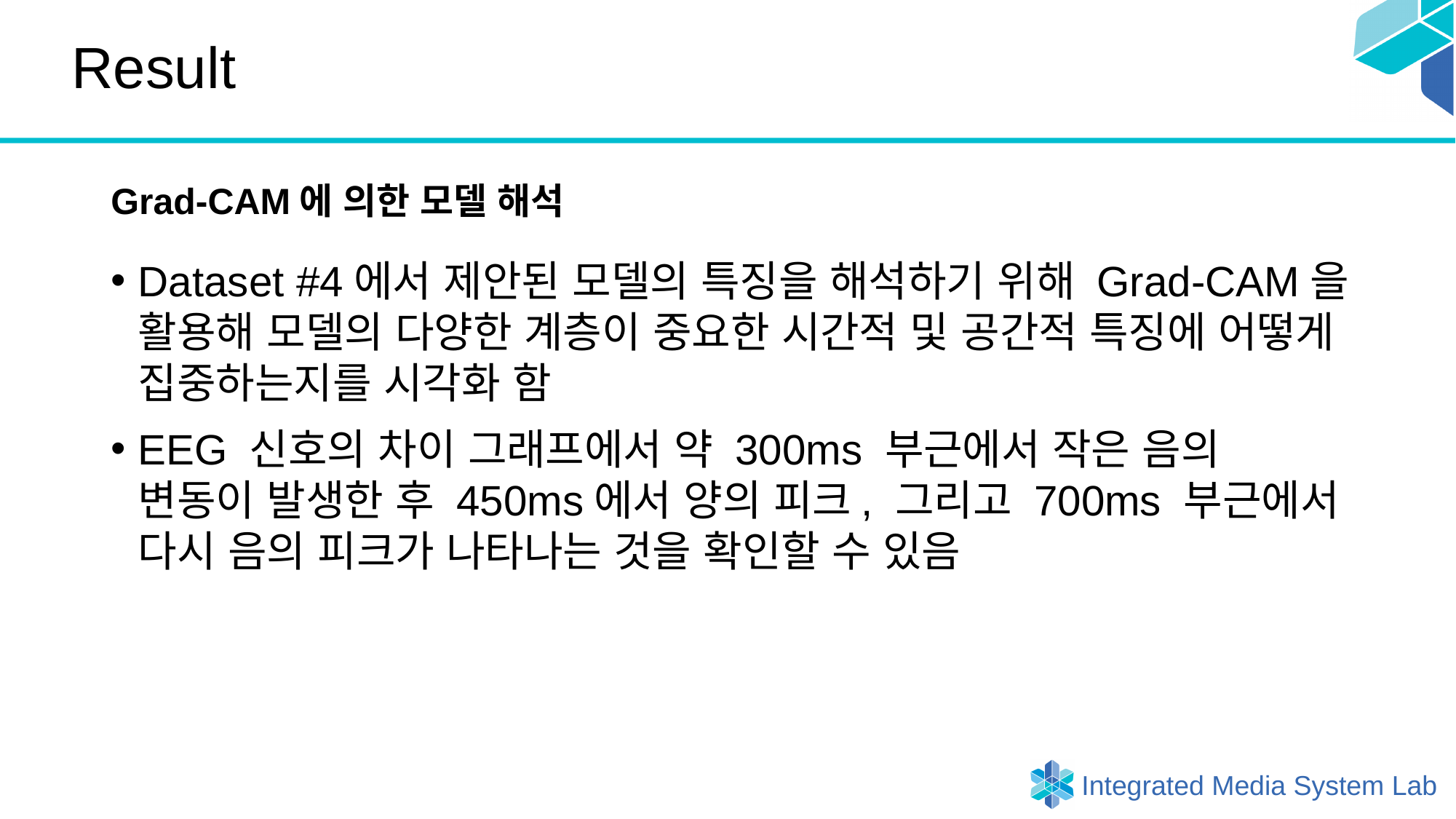

# Result
Grad-CAM에 의한 모델 해석
Dataset #4에서 제안된 모델의 특징을 해석하기 위해 Grad-CAM을 활용해 모델의 다양한 계층이 중요한 시간적 및 공간적 특징에 어떻게 집중하는지를 시각화 함
EEG 신호의 차이 그래프에서 약 300ms 부근에서 작은 음의
변동이 발생한 후 450ms에서 양의 피크, 그리고 700ms 부근에서 다시 음의 피크가 나타나는 것을 확인할 수 있음